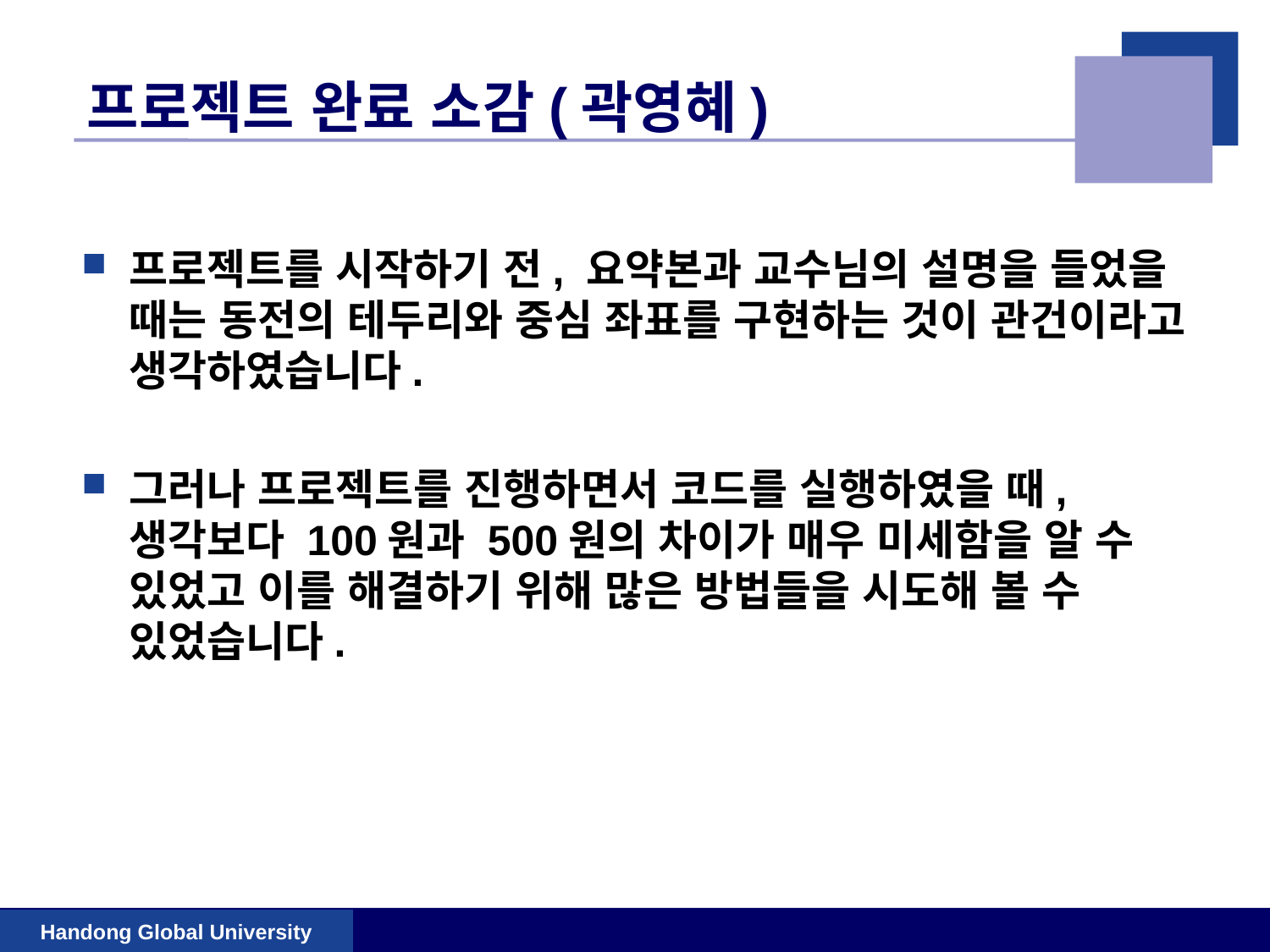

# 프로젝트 완료 소감(곽영혜)
프로젝트를 시작하기 전, 요약본과 교수님의 설명을 들었을 때는 동전의 테두리와 중심 좌표를 구현하는 것이 관건이라고 생각하였습니다.

그러나 프로젝트를 진행하면서 코드를 실행하였을 때, 생각보다 100원과 500원의 차이가 매우 미세함을 알 수 있었고 이를 해결하기 위해 많은 방법들을 시도해 볼 수 있었습니다.